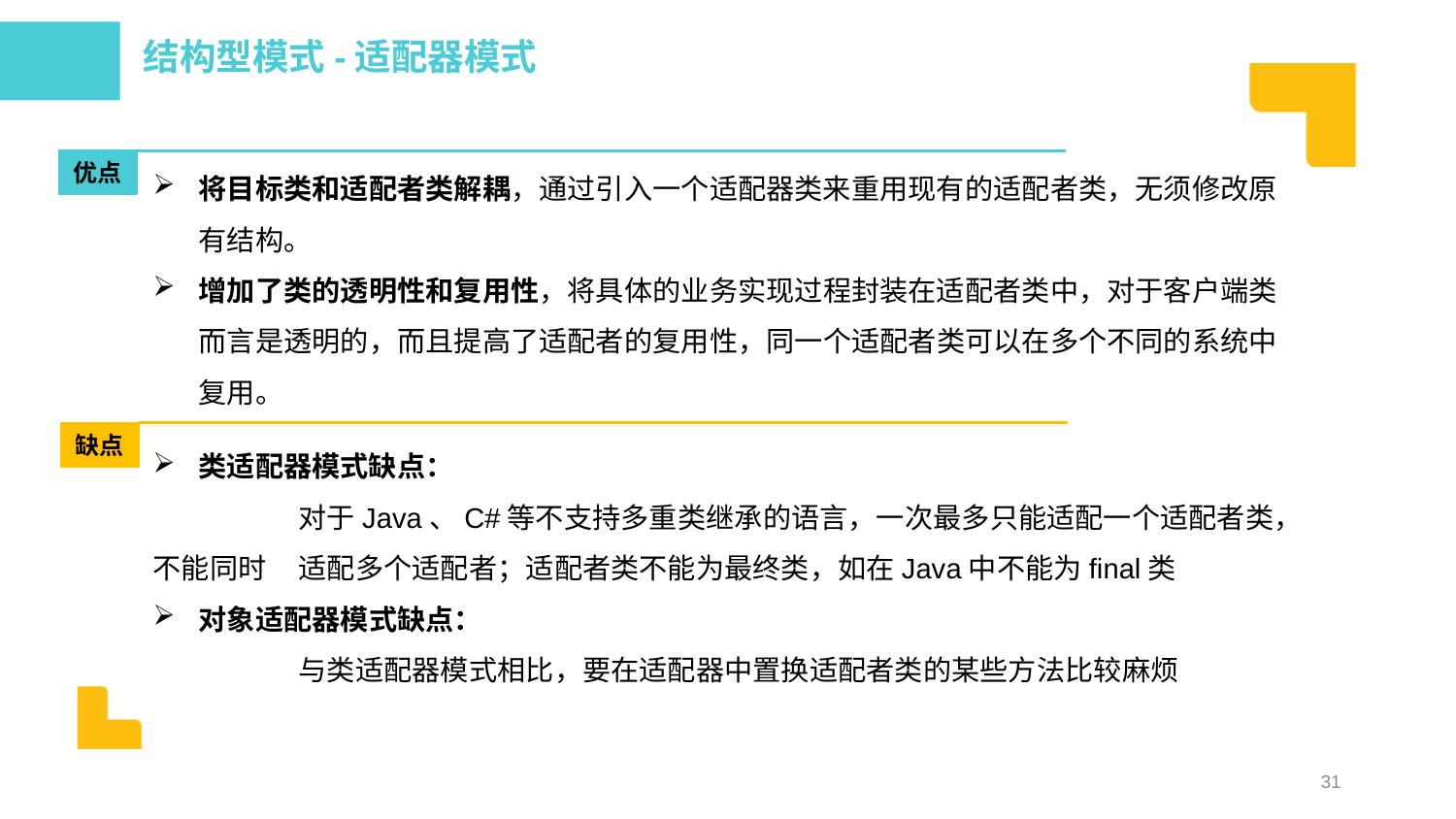

结构型模式-适配器模式
将目标类和适配者类解耦，通过引入一个适配器类来重用现有的适配者类，无须修改原有结构。
增加了类的透明性和复用性，将具体的业务实现过程封装在适配者类中，对于客户端类而言是透明的，而且提高了适配者的复用性，同一个适配者类可以在多个不同的系统中复用。

优点
缺点
类适配器模式缺点：
	对于Java、C#等不支持多重类继承的语言，一次最多只能适配一个适配者类，不能同时	适配多个适配者；适配者类不能为最终类，如在Java中不能为final类
对象适配器模式缺点：
	与类适配器模式相比，要在适配器中置换适配者类的某些方法比较麻烦

31